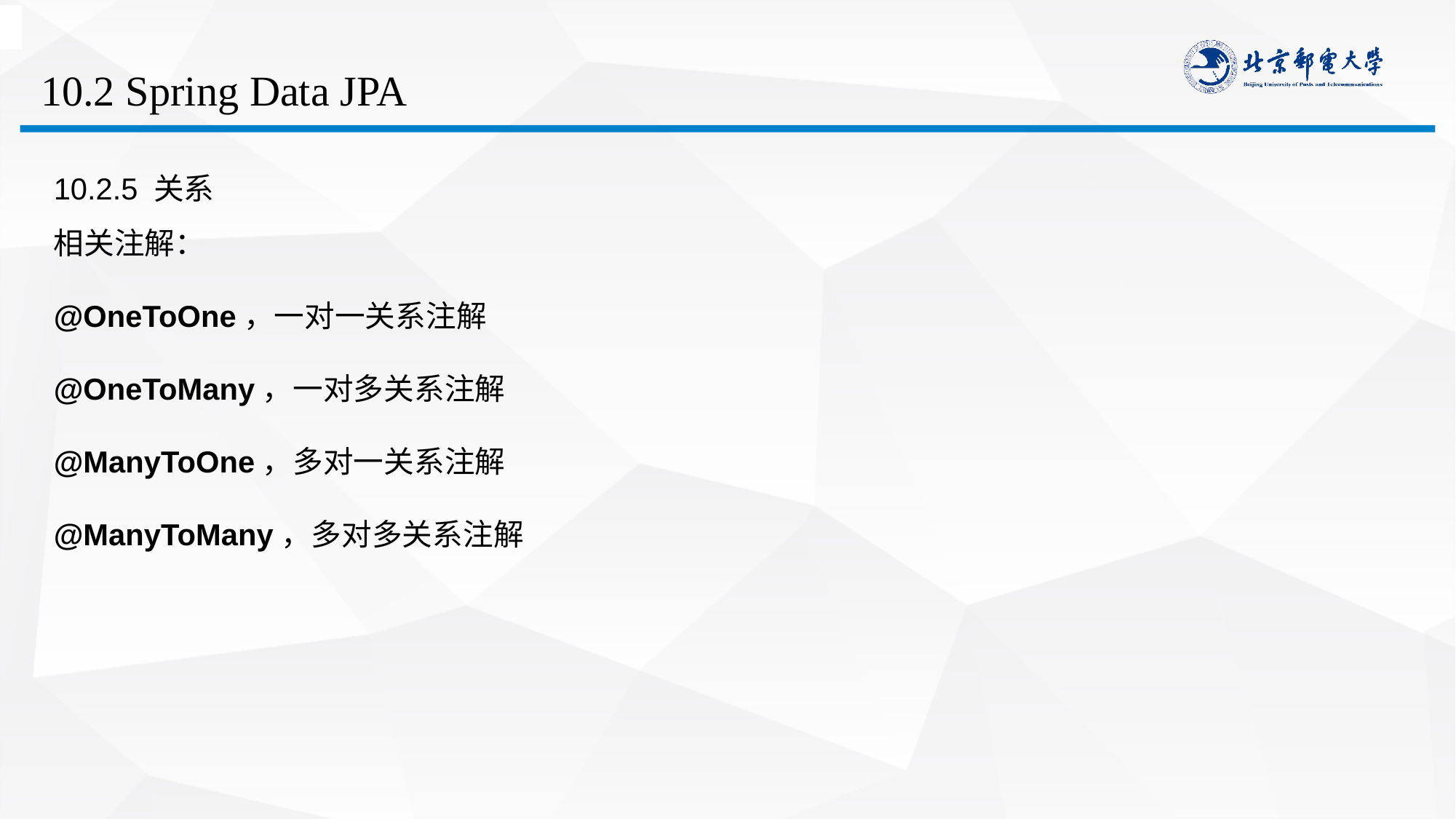

# 10.2 Spring Data JPA
10.2.5 关系
相关注解：
@OneToOne，一对一关系注解
@OneToMany，一对多关系注解
@ManyToOne，多对一关系注解
@ManyToMany，多对多关系注解